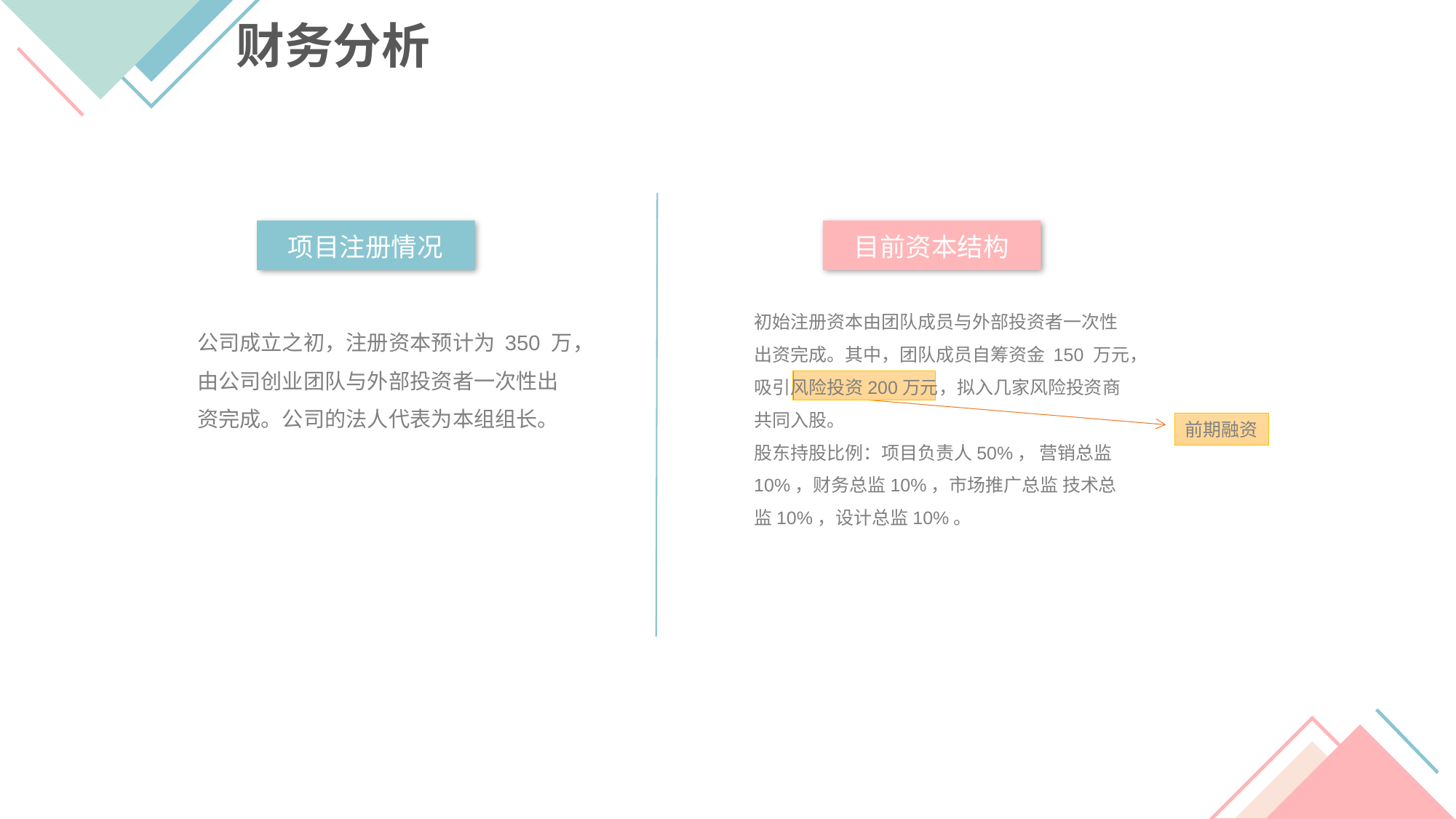

财务分析

项目注册情况
目前资本结构
初始注册资本由团队成员与外部投资者一次性出资完成。其中，团队成员自筹资金 150 万元，吸引风险投资200万元，拟入几家风险投资商共同入股。
股东持股比例：项目负责人50%， 营销总监10%，财务总监10%，市场推广总监 技术总监10%，设计总监10%。
公司成⽴之初，注册资本预计为 350 万，由公司创业团队与外部投资者一次性出资完成。公司的法人代表为本组组长。

前期融资